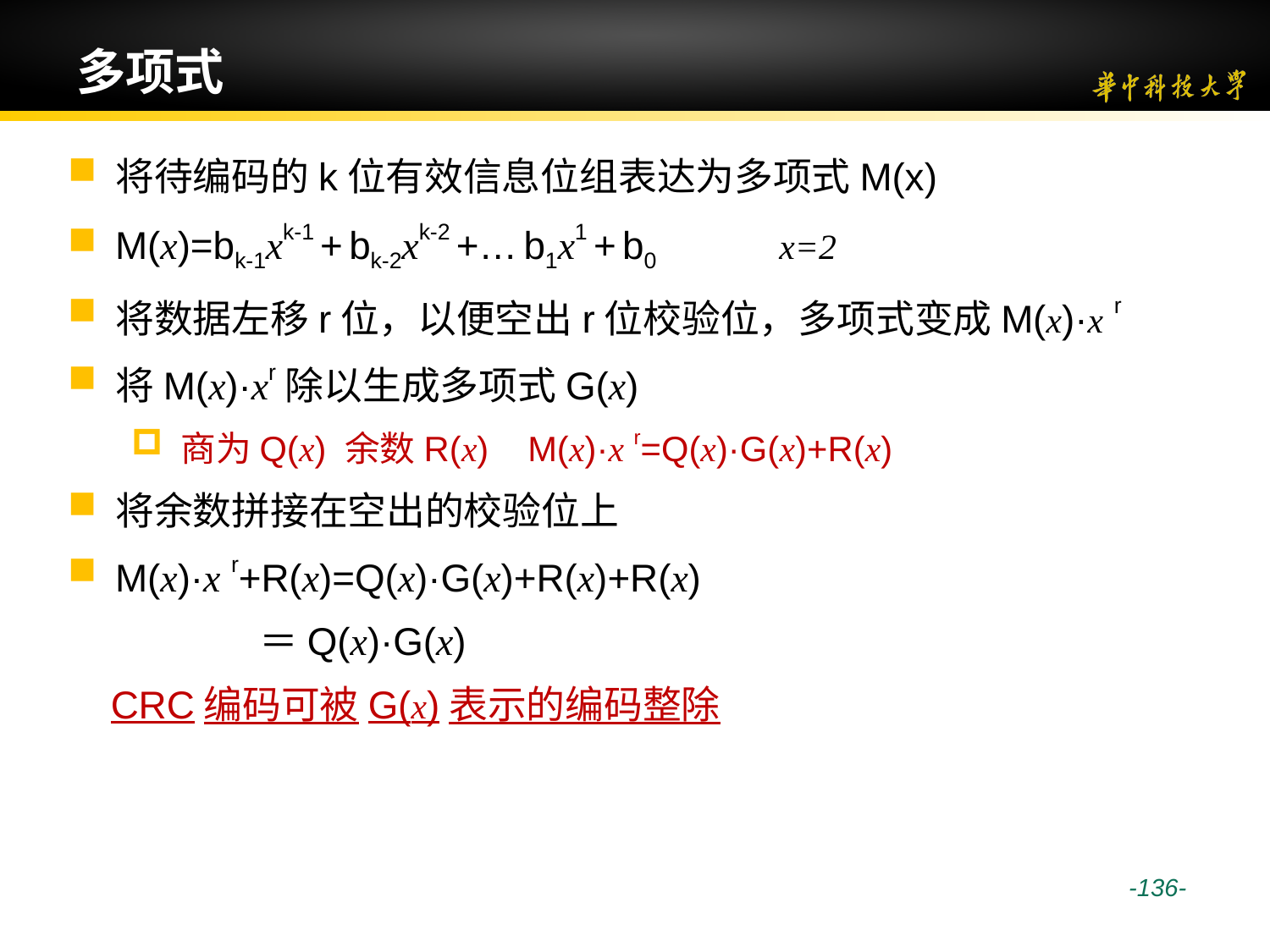

# 多项式
将待编码的k位有效信息位组表达为多项式M(x)
M(x)=bk-1xk-1 + bk-2xk-2 +… b1x1 + b0                    x=2
将数据左移r位，以便空出r位校验位，多项式变成M(x)·x r
将M(x)·xr除以生成多项式G(x)
商为Q(x) 余数R(x)    M(x)·x r=Q(x)·G(x)+R(x)
将余数拼接在空出的校验位上
M(x)·x r+R(x)=Q(x)·G(x)+R(x)+R(x)
                     ＝Q(x)·G(x)
    CRC编码可被G(x)表示的编码整除

 -136-